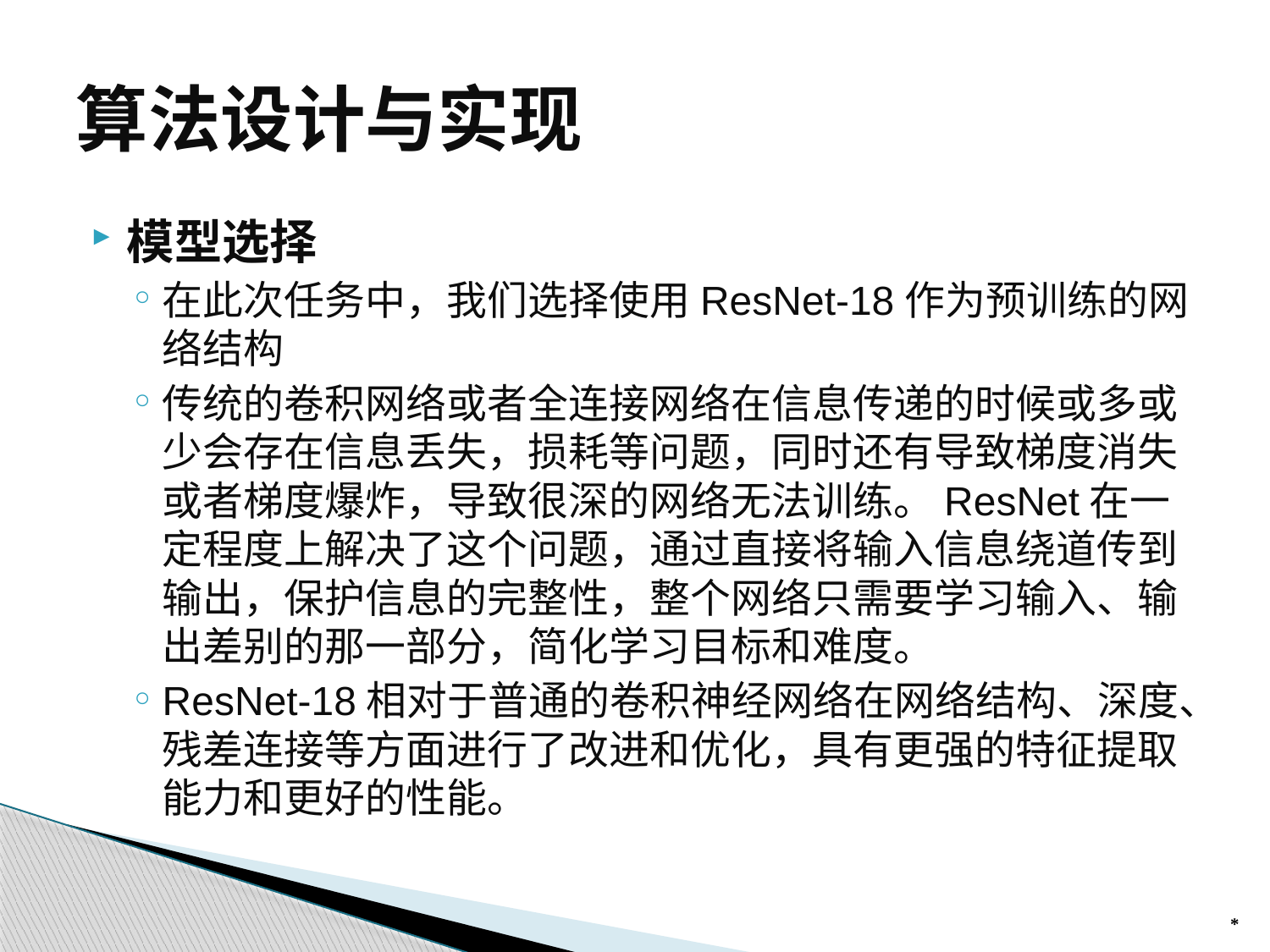

# 算法设计与实现
模型选择
在此次任务中，我们选择使用ResNet-18作为预训练的网络结构
传统的卷积网络或者全连接网络在信息传递的时候或多或少会存在信息丢失，损耗等问题，同时还有导致梯度消失或者梯度爆炸，导致很深的网络无法训练。ResNet在一定程度上解决了这个问题，通过直接将输入信息绕道传到输出，保护信息的完整性，整个网络只需要学习输入、输出差别的那一部分，简化学习目标和难度。
ResNet-18相对于普通的卷积神经网络在网络结构、深度、残差连接等方面进行了改进和优化，具有更强的特征提取能力和更好的性能。

*